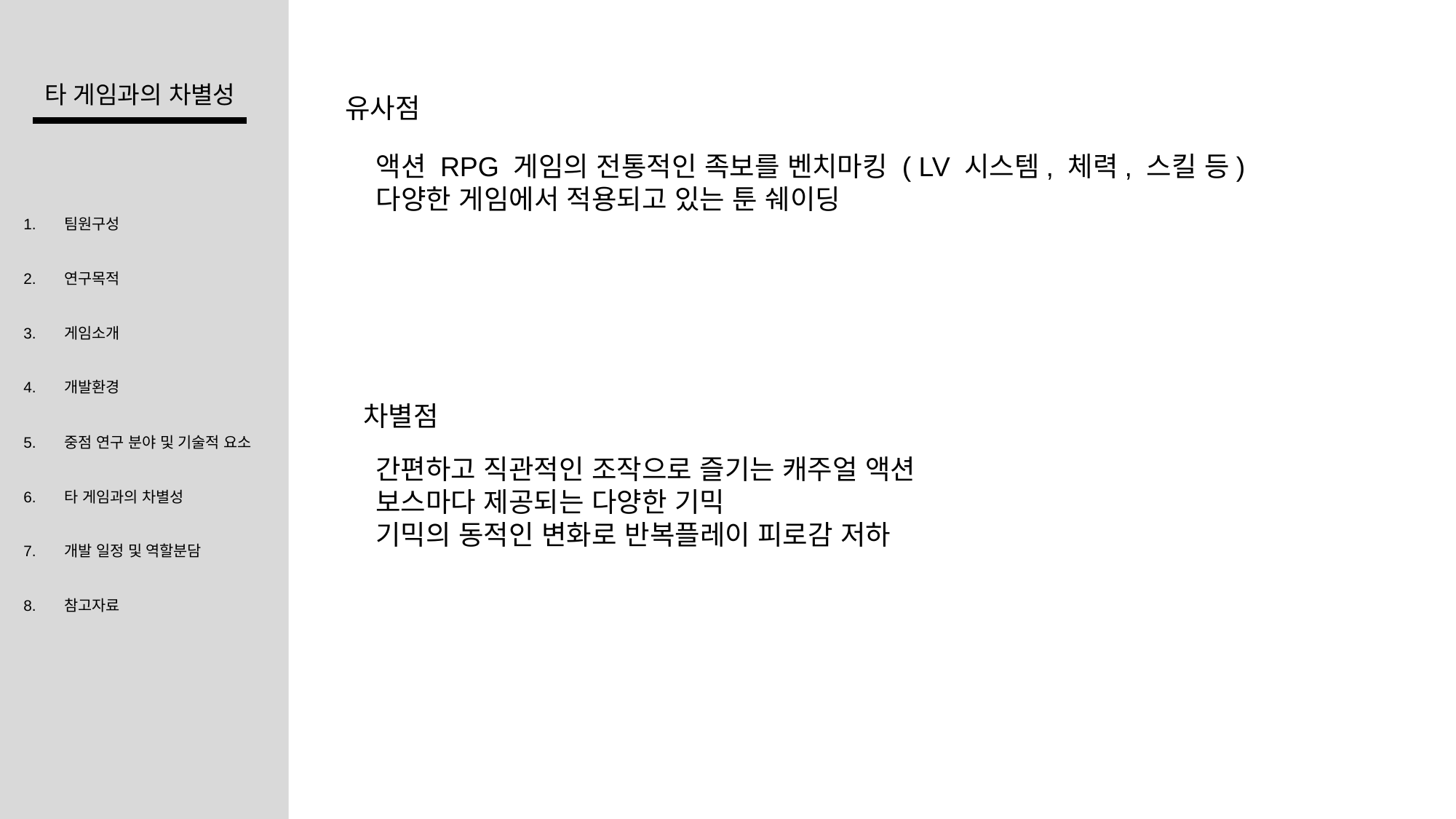

타 게임과의 차별성
유사점
액션 RPG 게임의 전통적인 족보를 벤치마킹 ( LV 시스템, 체력, 스킬 등)
다양한 게임에서 적용되고 있는 툰 쉐이딩

팀원구성
연구목적
게임소개
개발환경
중점 연구 분야 및 기술적 요소
타 게임과의 차별성
개발 일정 및 역할분담
참고자료
차별점
간편하고 직관적인 조작으로 즐기는 캐주얼 액션
보스마다 제공되는 다양한 기믹
기믹의 동적인 변화로 반복플레이 피로감 저하